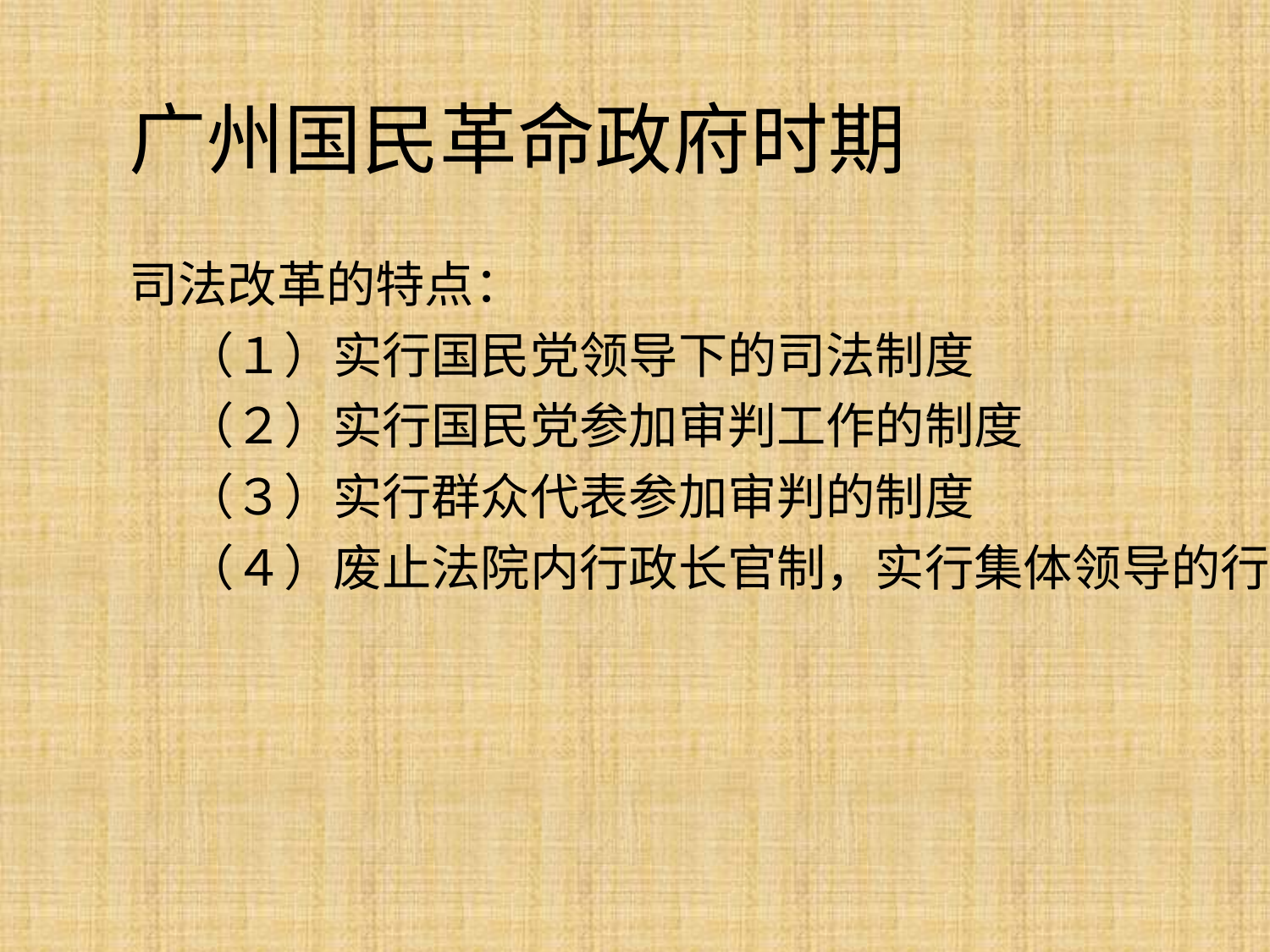

# 广州国民革命政府时期
司法改革的特点：
    （１）实行国民党领导下的司法制度
    （２）实行国民党参加审判工作的制度
    （３）实行群众代表参加审判的制度
    （４）废止法院内行政长官制，实行集体领导的行政委员会制